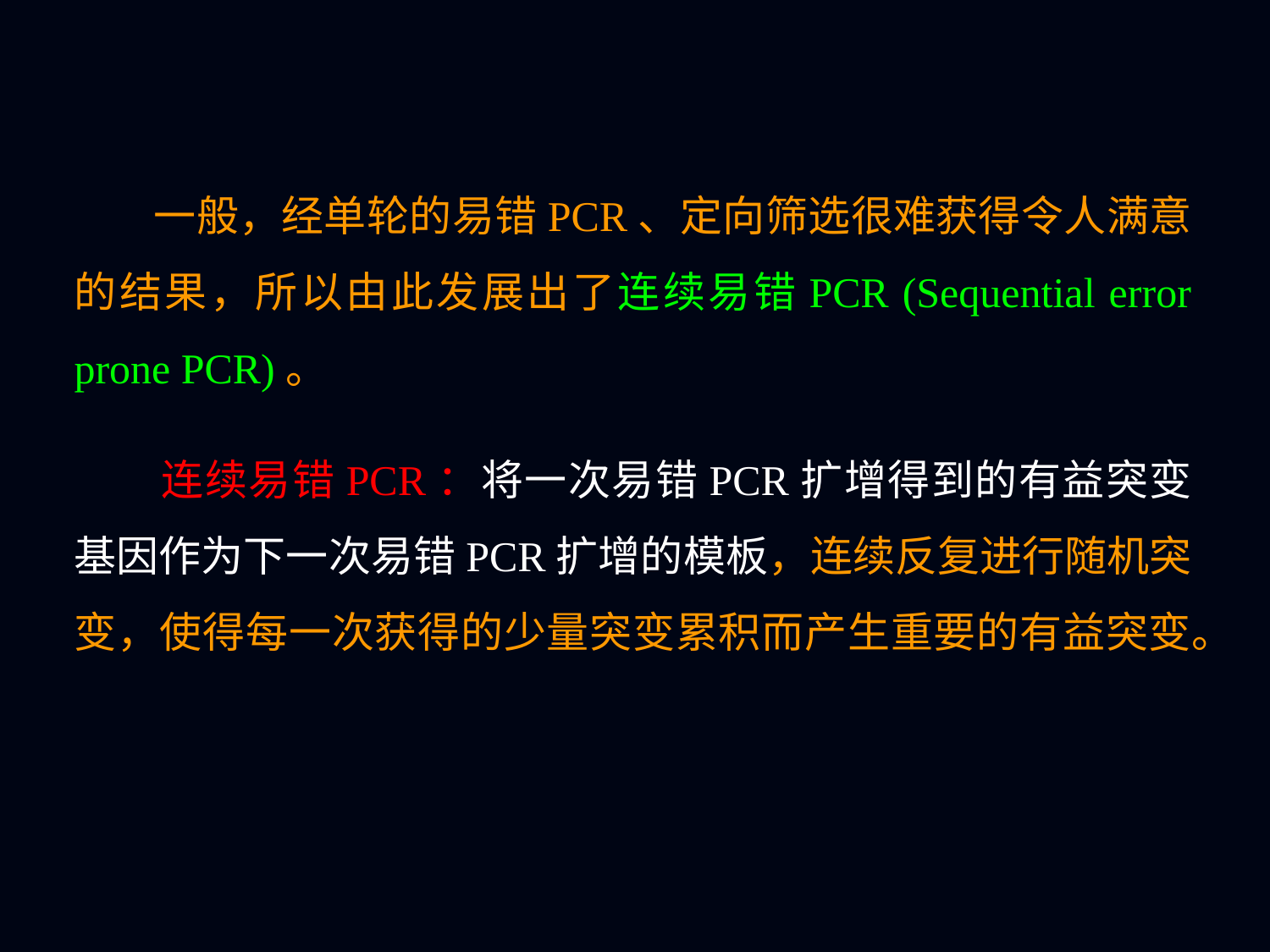

一般，经单轮的易错PCR、定向筛选很难获得令人满意的结果，所以由此发展出了连续易错PCR (Sequential error prone PCR)。
       连续易错PCR：将一次易错PCR扩增得到的有益突变基因作为下一次易错PCR扩增的模板，连续反复进行随机突变，使得每一次获得的少量突变累积而产生重要的有益突变。